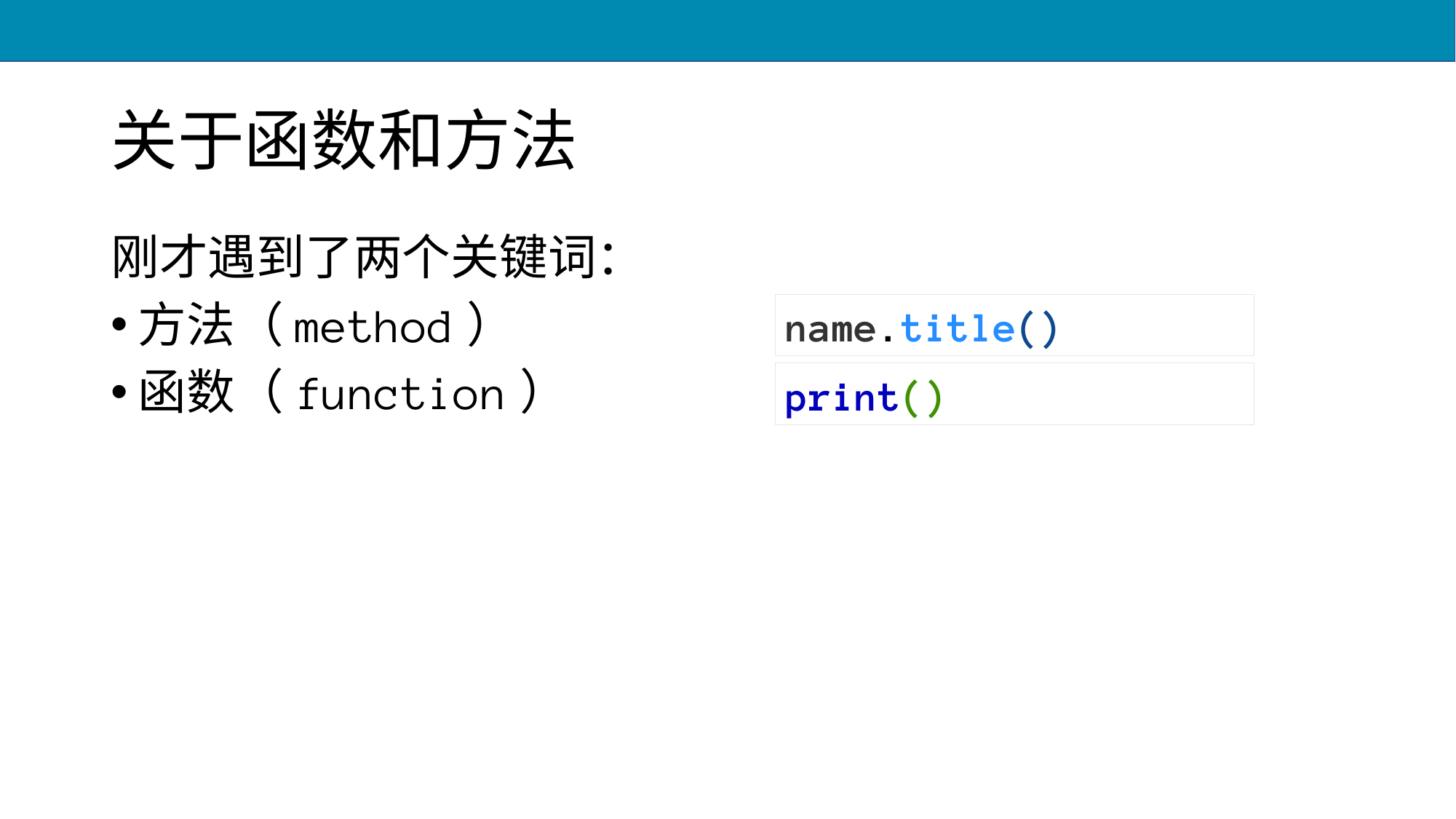

# 关于函数和方法
刚才遇到了两个关键词：
方法（method）
函数（function）

name.title()
print()